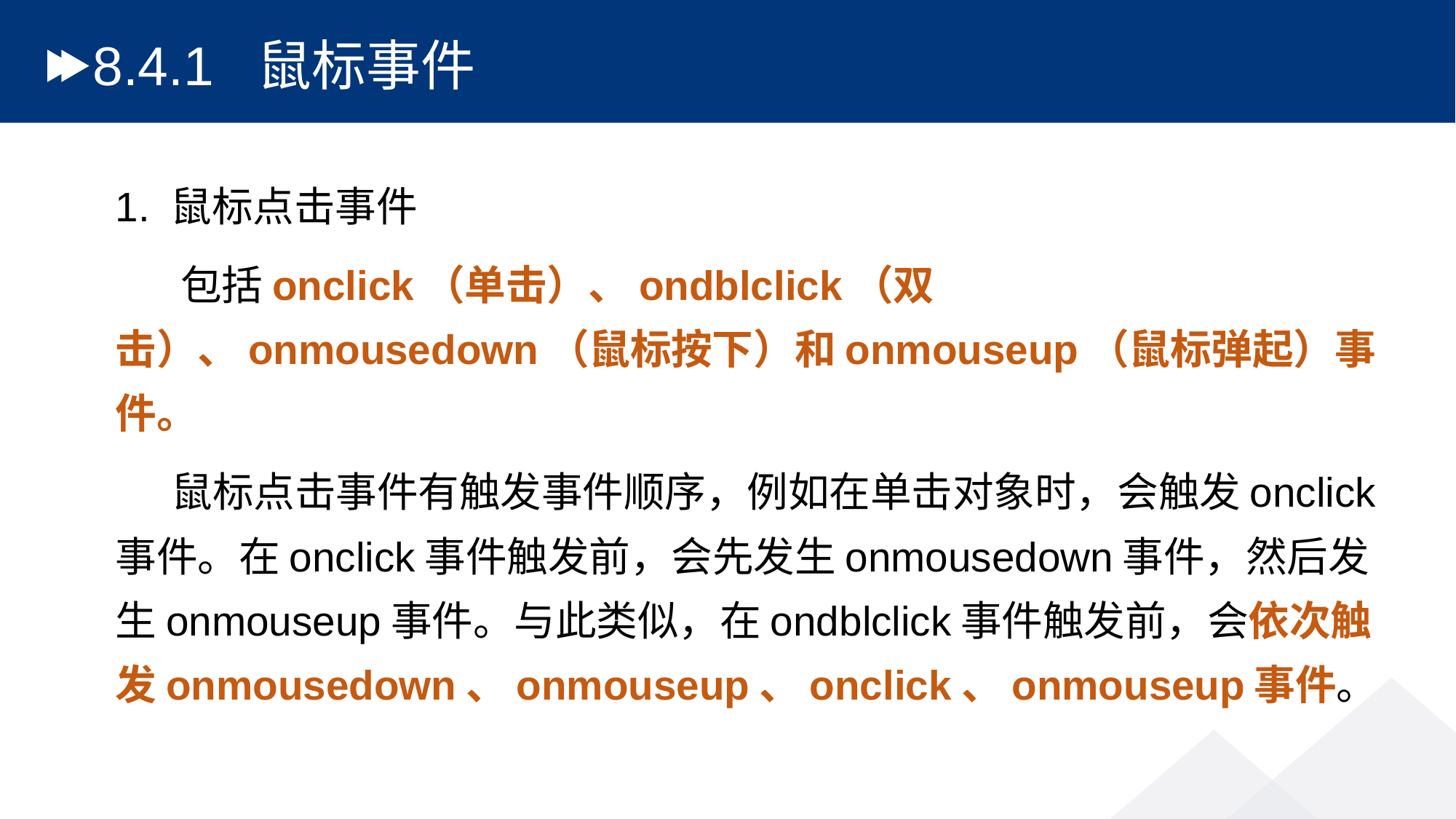

# 8.4.1  鼠标事件
1. 鼠标点击事件
      包括onclick（单击）、ondblclick（双击）、onmousedown（鼠标按下）和onmouseup（鼠标弹起）事件。
     鼠标点击事件有触发事件顺序，例如在单击对象时，会触发onclick事件。在onclick事件触发前，会先发生onmousedown事件，然后发生onmouseup事件。与此类似，在ondblclick事件触发前，会依次触发onmousedown、onmouseup、onclick、onmouseup事件。